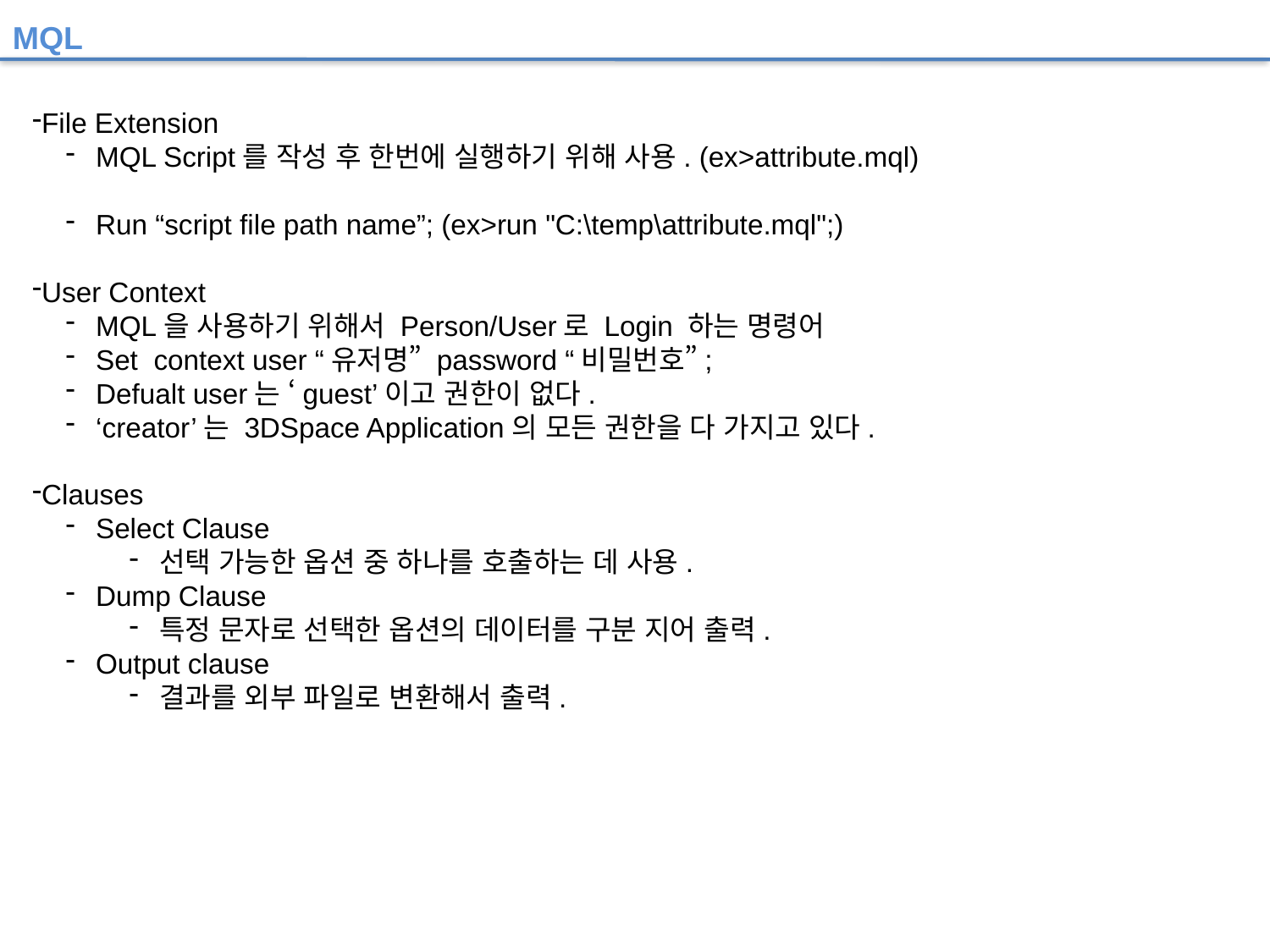

MQL
File Extension
MQL Script를 작성 후 한번에 실행하기 위해 사용. (ex>attribute.mql)

Run “script file path name”; (ex>run "C:\temp\attribute.mql";)

User Context
MQL을 사용하기 위해서 Person/User로 Login 하는 명령어
Set  context user “유저명” password “비밀번호”;
Defualt user는 ‘guest’이고 권한이 없다.
‘creator’는 3DSpace Application의 모든 권한을 다 가지고 있다.

Clauses
Select Clause
선택 가능한 옵션 중 하나를 호출하는 데 사용.
Dump Clause
특정 문자로 선택한 옵션의 데이터를 구분 지어 출력.
Output clause
결과를 외부 파일로 변환해서 출력.